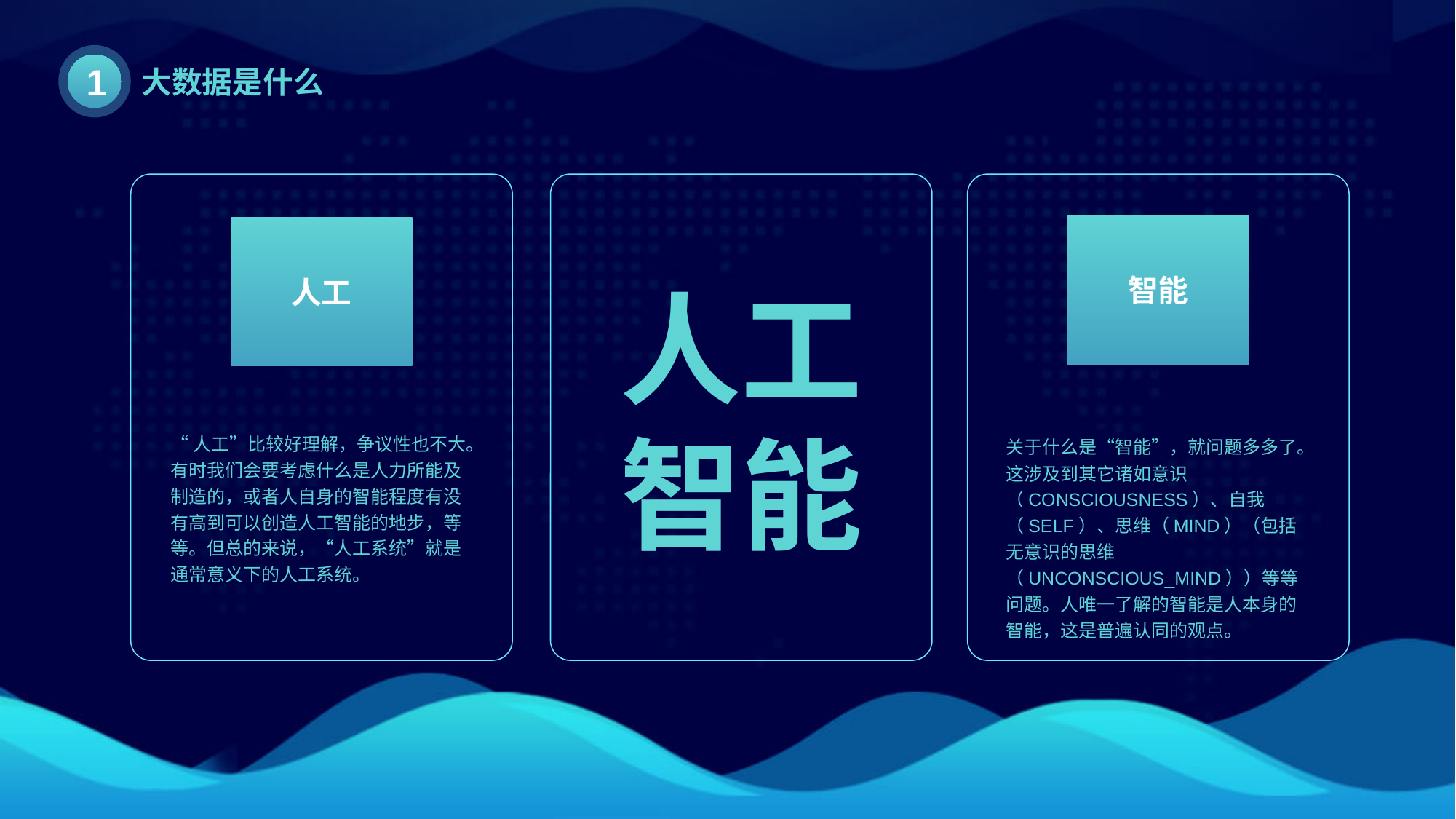

1
大数据是什么

人工智能
智能
人工
“人工”比较好理解，争议性也不大。有时我们会要考虑什么是人力所能及制造的，或者人自身的智能程度有没有高到可以创造人工智能的地步，等等。但总的来说，“人工系统”就是通常意义下的人工系统。
关于什么是“智能”，就问题多多了。这涉及到其它诸如意识（CONSCIOUSNESS）、自我（SELF）、思维（MIND）（包括无意识的思维（UNCONSCIOUS_MIND））等等问题。人唯一了解的智能是人本身的智能，这是普遍认同的观点。